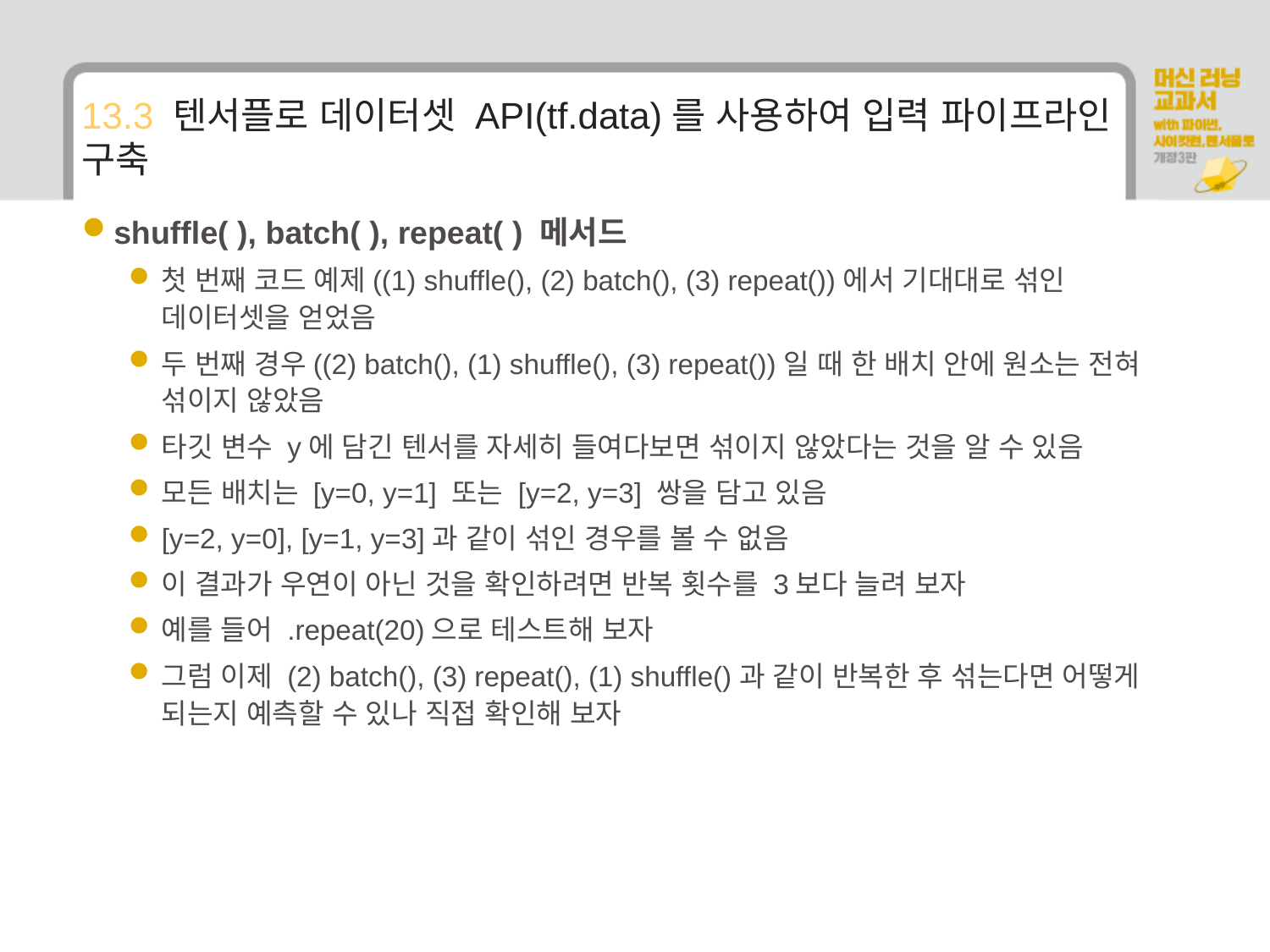

# 13.3 텐서플로 데이터셋 API(tf.data)를 사용하여 입력 파이프라인 구축
shuffle( ), batch( ), repeat( ) 메서드
첫 번째 코드 예제((1) shuffle(), (2) batch(), (3) repeat())에서 기대대로 섞인 데이터셋을 얻었음
두 번째 경우((2) batch(), (1) shuffle(), (3) repeat())일 때 한 배치 안에 원소는 전혀 섞이지 않았음
타깃 변수 y에 담긴 텐서를 자세히 들여다보면 섞이지 않았다는 것을 알 수 있음
모든 배치는 [y=0, y=1] 또는 [y=2, y=3] 쌍을 담고 있음
[y=2, y=0], [y=1, y=3]과 같이 섞인 경우를 볼 수 없음
이 결과가 우연이 아닌 것을 확인하려면 반복 횟수를 3보다 늘려 보자
예를 들어 .repeat(20)으로 테스트해 보자
그럼 이제 (2) batch(), (3) repeat(), (1) shuffle()과 같이 반복한 후 섞는다면 어떻게 되는지 예측할 수 있나 직접 확인해 보자